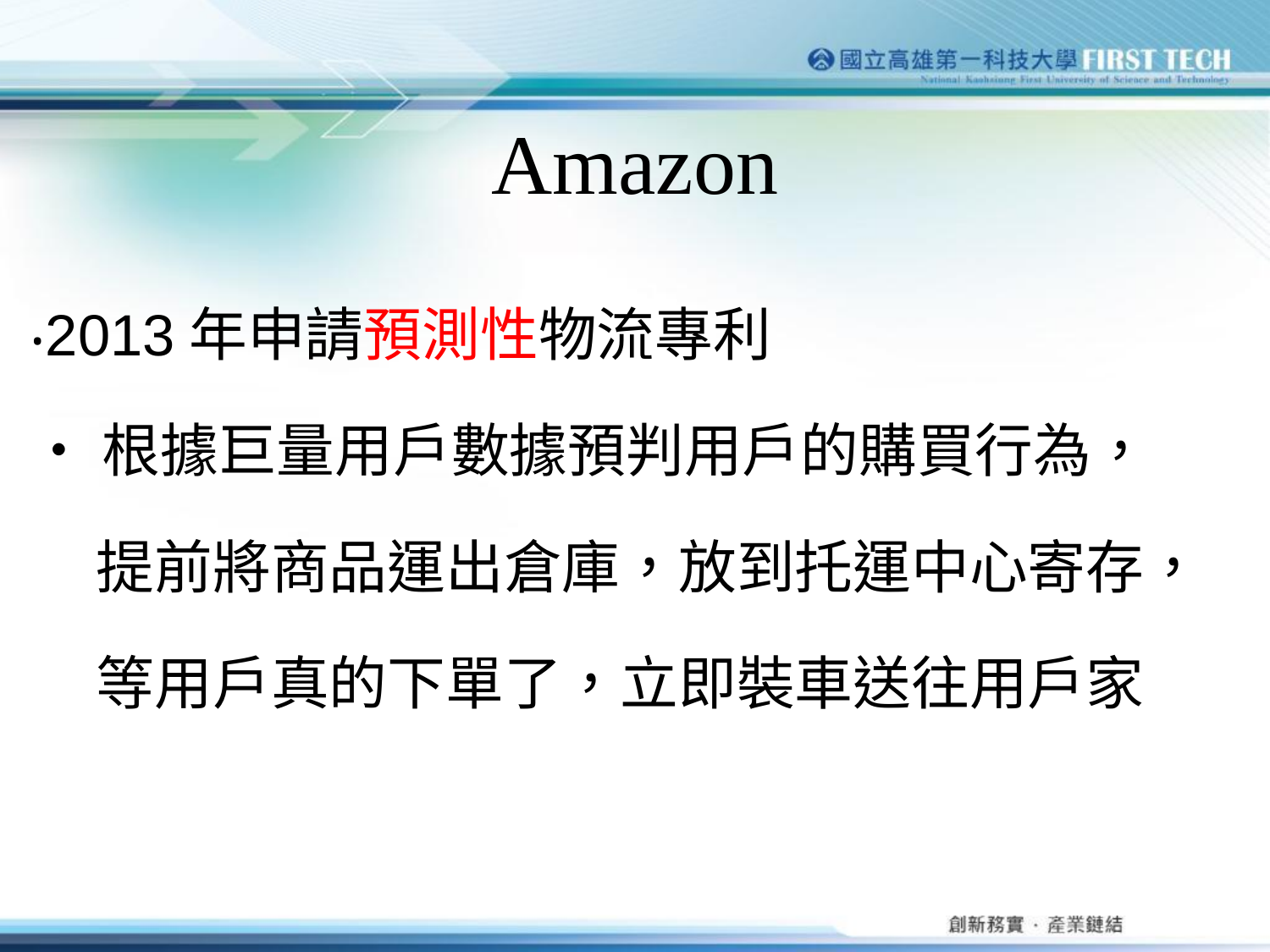

# Amazon

‧2013年申請預測性物流專利
‧根據巨量用戶數據預判用戶的購買行為，
    提前將商品運出倉庫，放到托運中心寄存，
    等用戶真的下單了，立即裝車送往用戶家